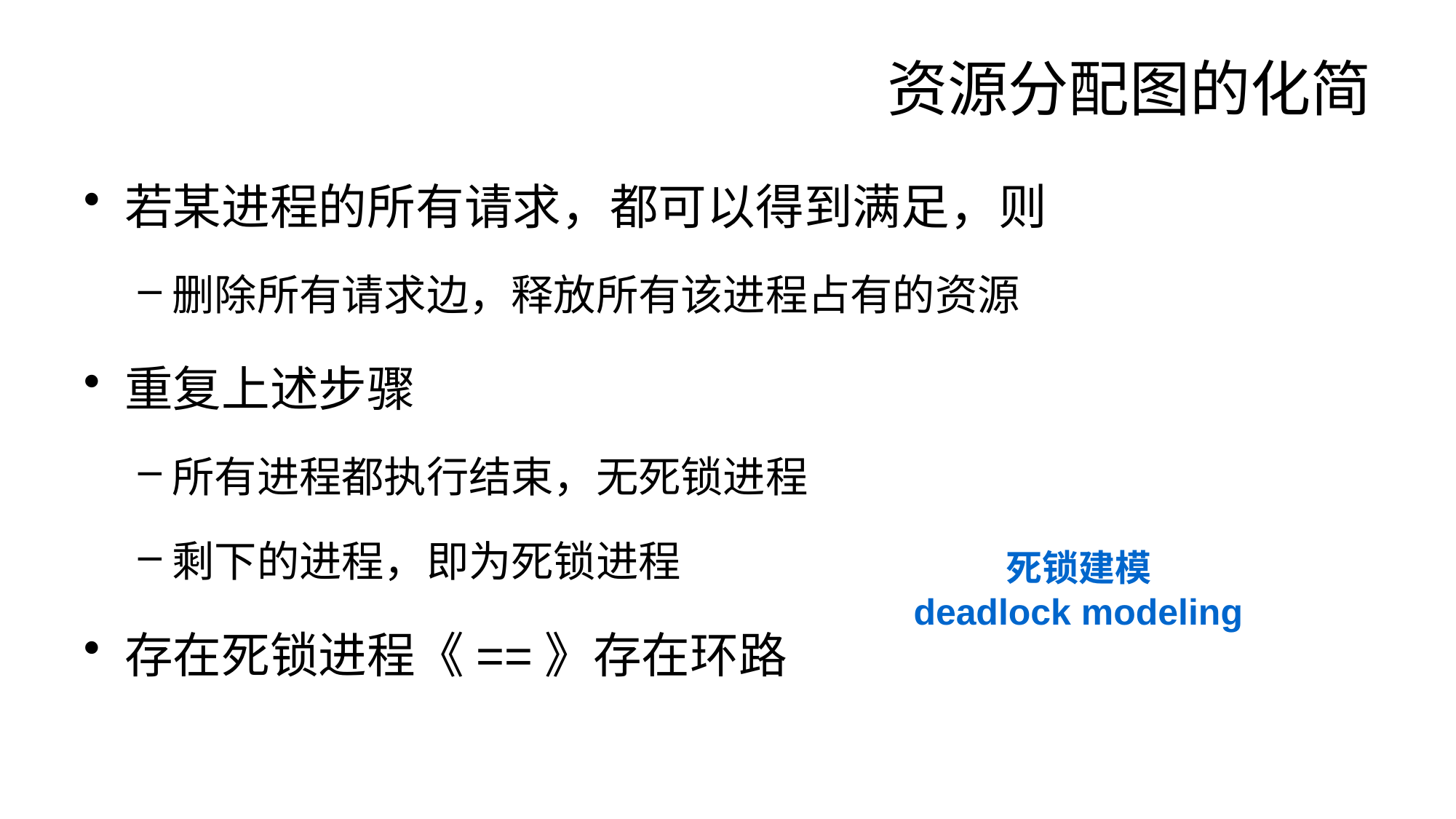

# 资源分配图的化简
若某进程的所有请求，都可以得到满足，则
删除所有请求边，释放所有该进程占有的资源
重复上述步骤
所有进程都执行结束，无死锁进程
剩下的进程，即为死锁进程
存在死锁进程《==》存在环路
死锁建模
deadlock modeling